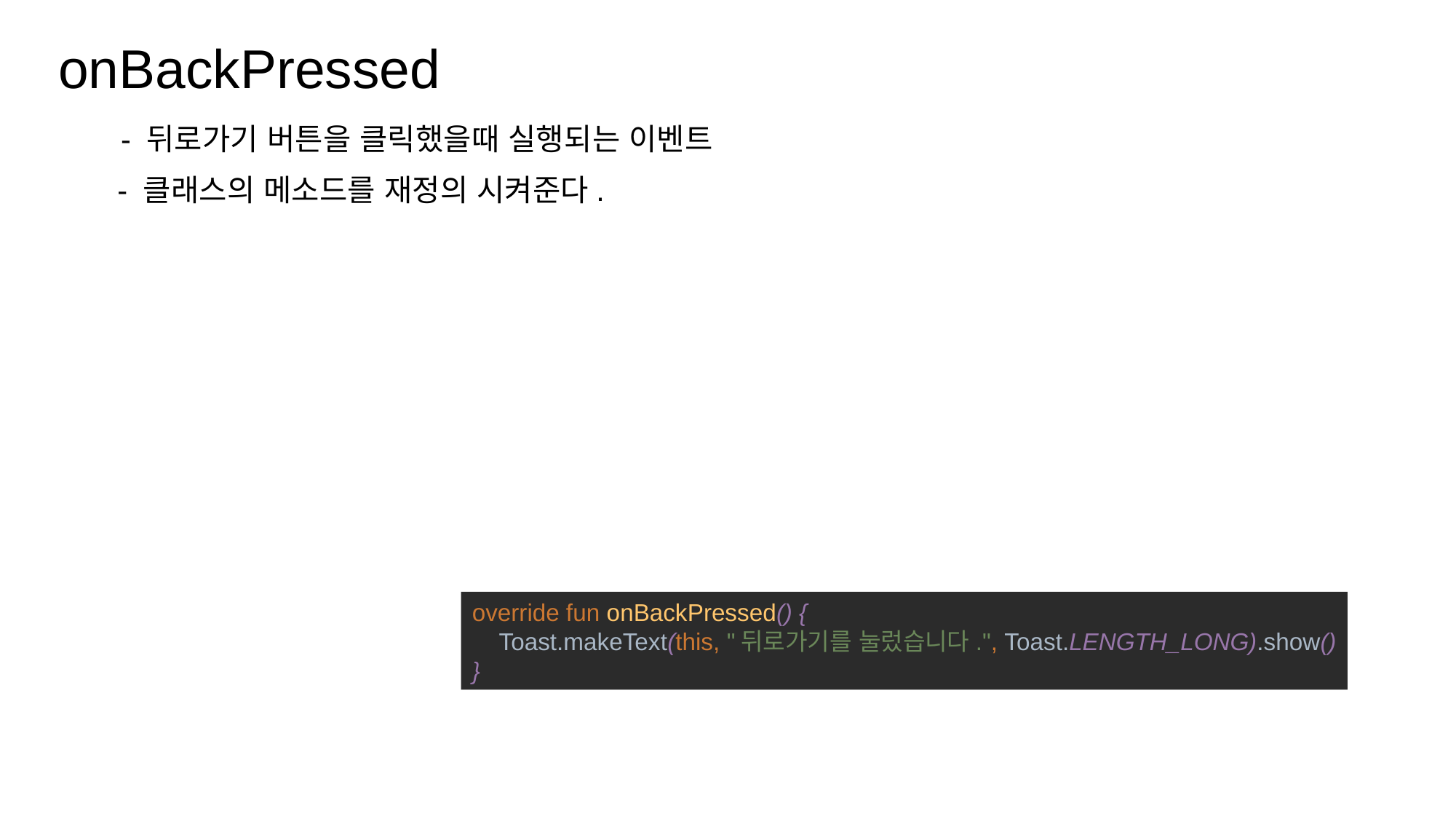

onBackPressed
나눔스퀘어OTF ExtraBold
- 뒤로가기 버튼을 클릭했을때 실행되는 이벤트
나눔스퀘어OTF Bold
- 클래스의 메소드를 재정의 시켜준다.
나눔스퀘어OTF
나눔스퀘어_ac ExtraBold
나눔스퀘어_ac Bold
나눔스퀘어_ac
나눔스퀘어 ExtraBold
나눔스퀘어 Bold
override fun onBackPressed() {
    Toast.makeText(this, "뒤로가기를 눌렀습니다.", Toast.LENGTH_LONG).show()
}
나눔스퀘어
실행 화면
XML
나눔스퀘어 Light
Kotlin